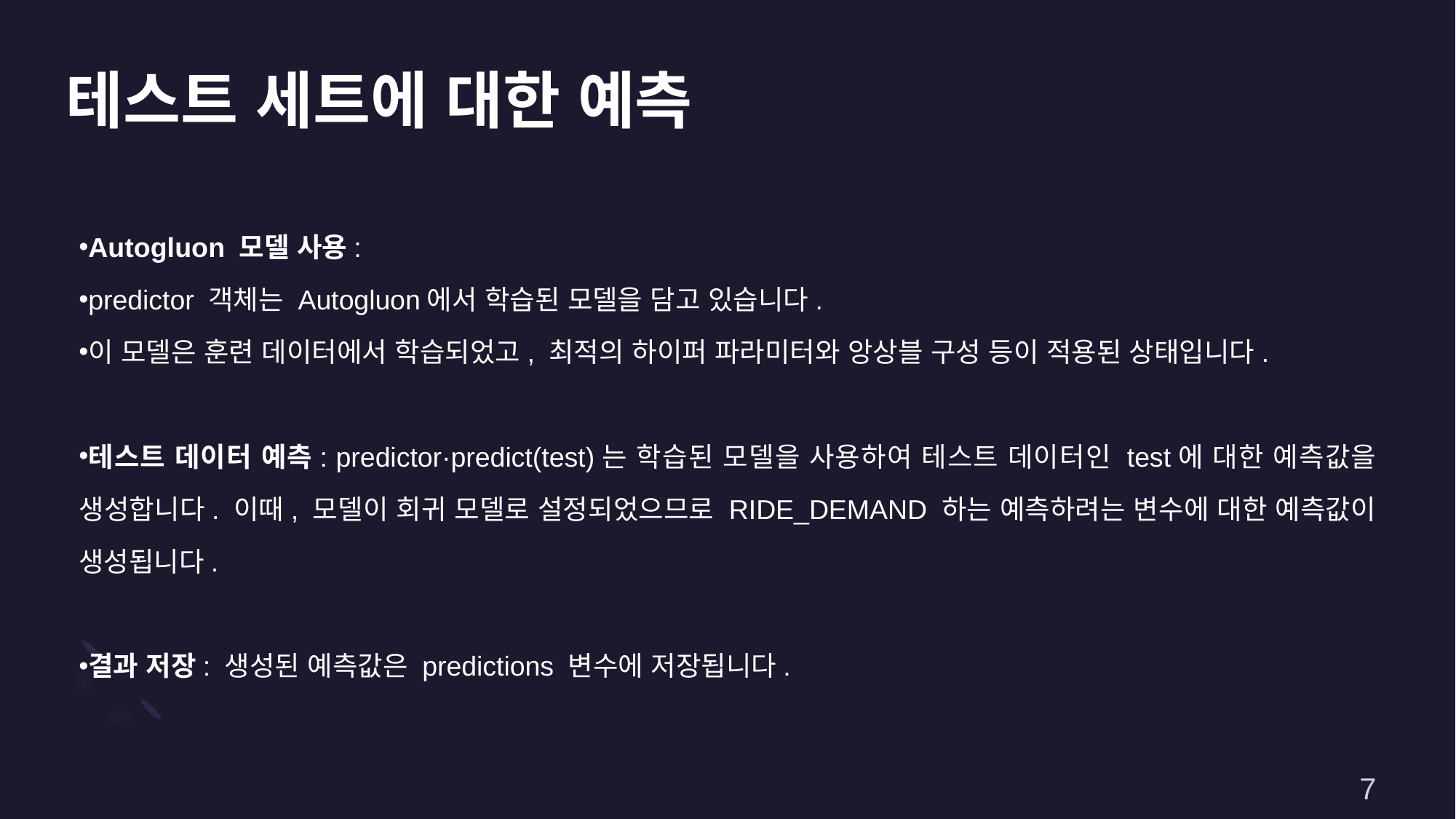

# 테스트 세트에 대한 예측
Autogluon 모델 사용:
predictor 객체는 Autogluon에서 학습된 모델을 담고 있습니다.
이 모델은 훈련 데이터에서 학습되었고, 최적의 하이퍼 파라미터와 앙상블 구성 등이 적용된 상태입니다.

테스트 데이터 예측: predictor·predict(test)는 학습된 모델을 사용하여 테스트 데이터인 test에 대한 예측값을 생성합니다. 이때, 모델이 회귀 모델로 설정되었으므로 RIDE_DEMAND 하는 예측하려는 변수에 대한 예측값이 생성됩니다.

결과 저장: 생성된 예측값은 predictions 변수에 저장됩니다.
7